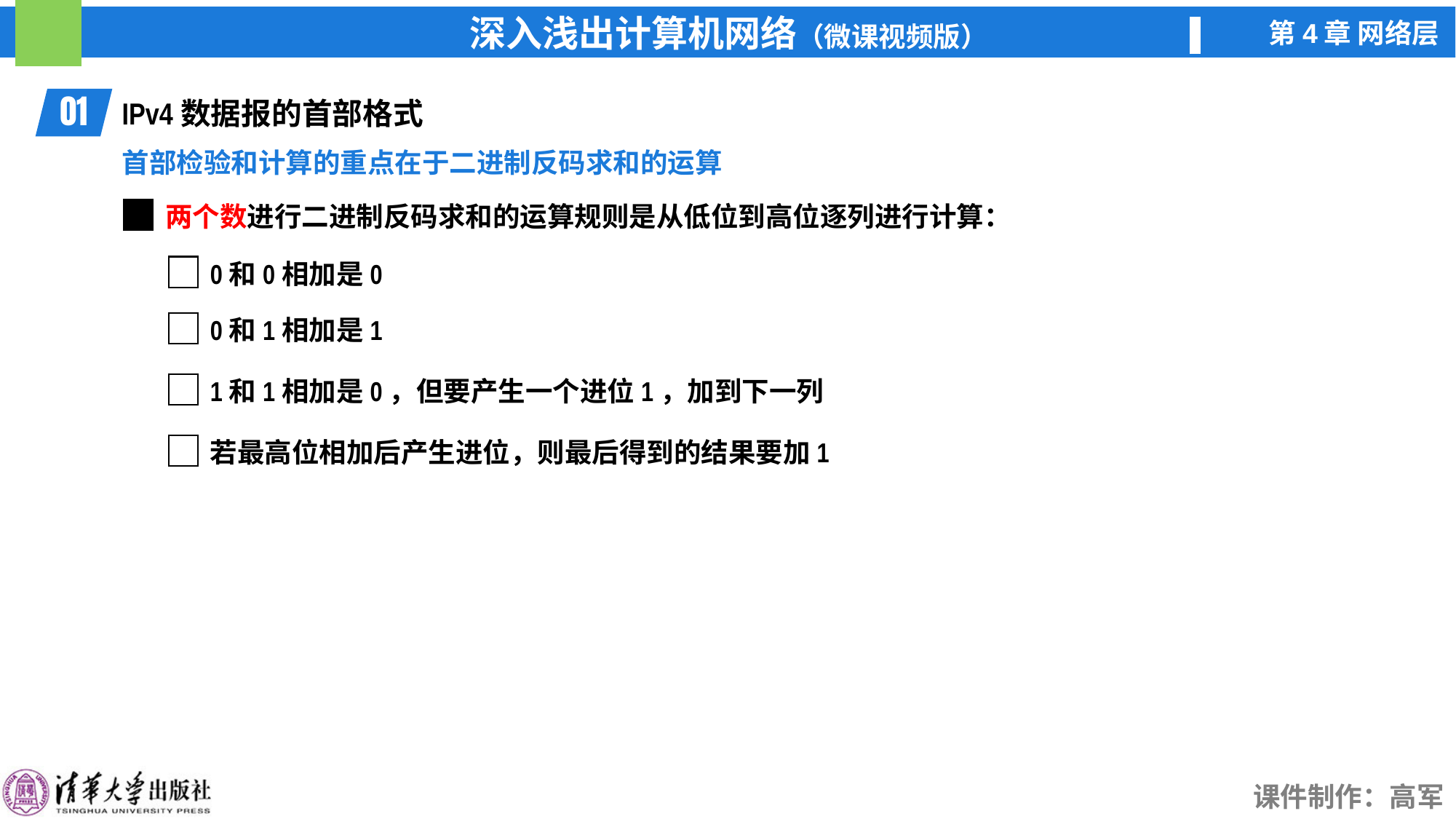

01
IPv4数据报的首部格式
首部检验和计算的重点在于二进制反码求和的运算
两个数进行二进制反码求和的运算规则是从低位到高位逐列进行计算：

0和0相加是0

0和1相加是1

1和1相加是0，但要产生一个进位1，加到下一列

若最高位相加后产生进位，则最后得到的结果要加1